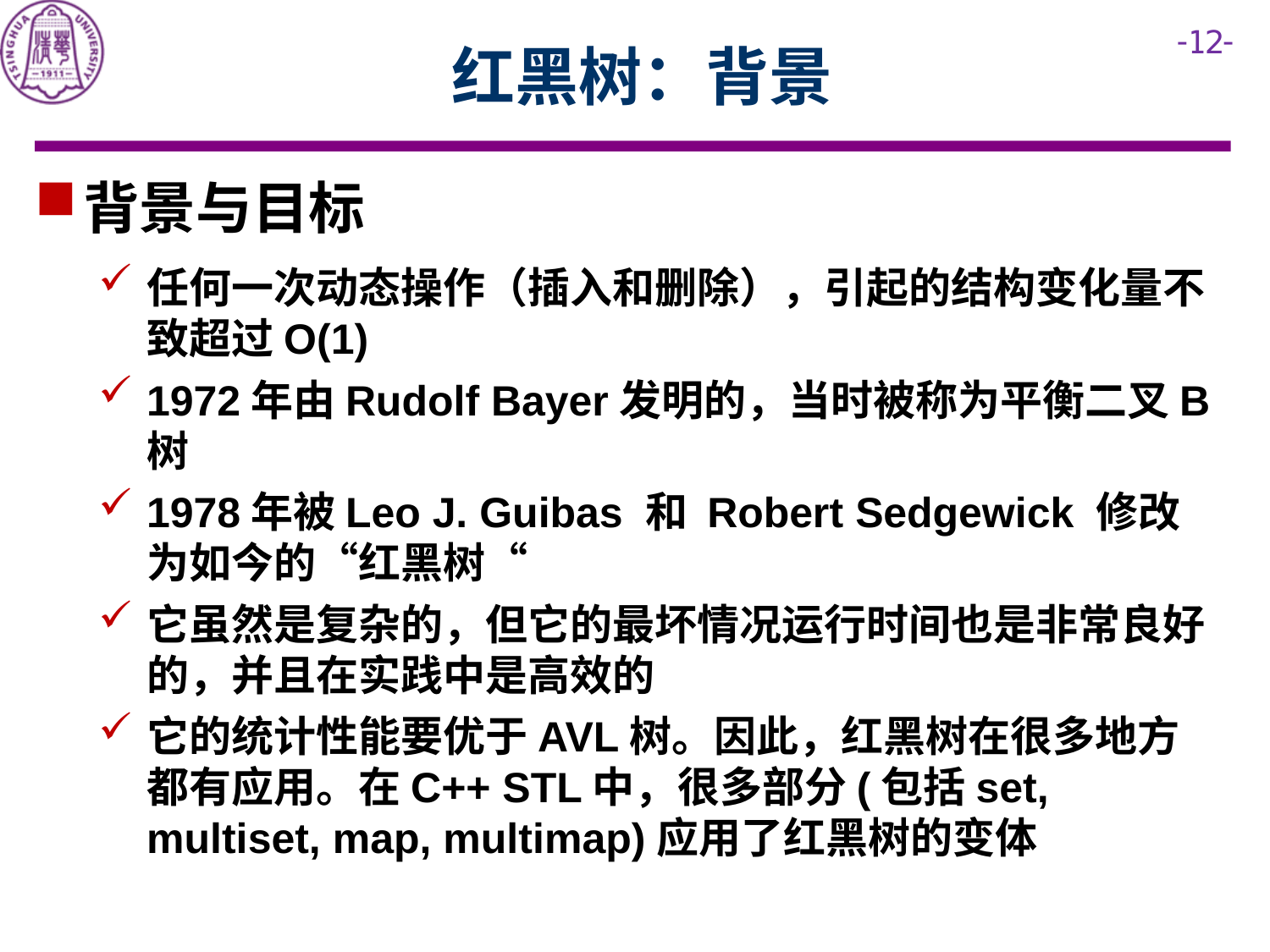

# 红黑树：背景
背景与目标
任何一次动态操作（插入和删除），引起的结构变化量不致超过O(1)
1972年由Rudolf Bayer发明的，当时被称为平衡二叉B树
1978年被Leo J. Guibas 和 Robert Sedgewick 修改为如今的“红黑树“
它虽然是复杂的，但它的最坏情况运行时间也是非常良好的，并且在实践中是高效的
它的统计性能要优于AVL树。因此，红黑树在很多地方都有应用。在C++ STL中，很多部分(包括set, multiset, map, multimap)应用了红黑树的变体